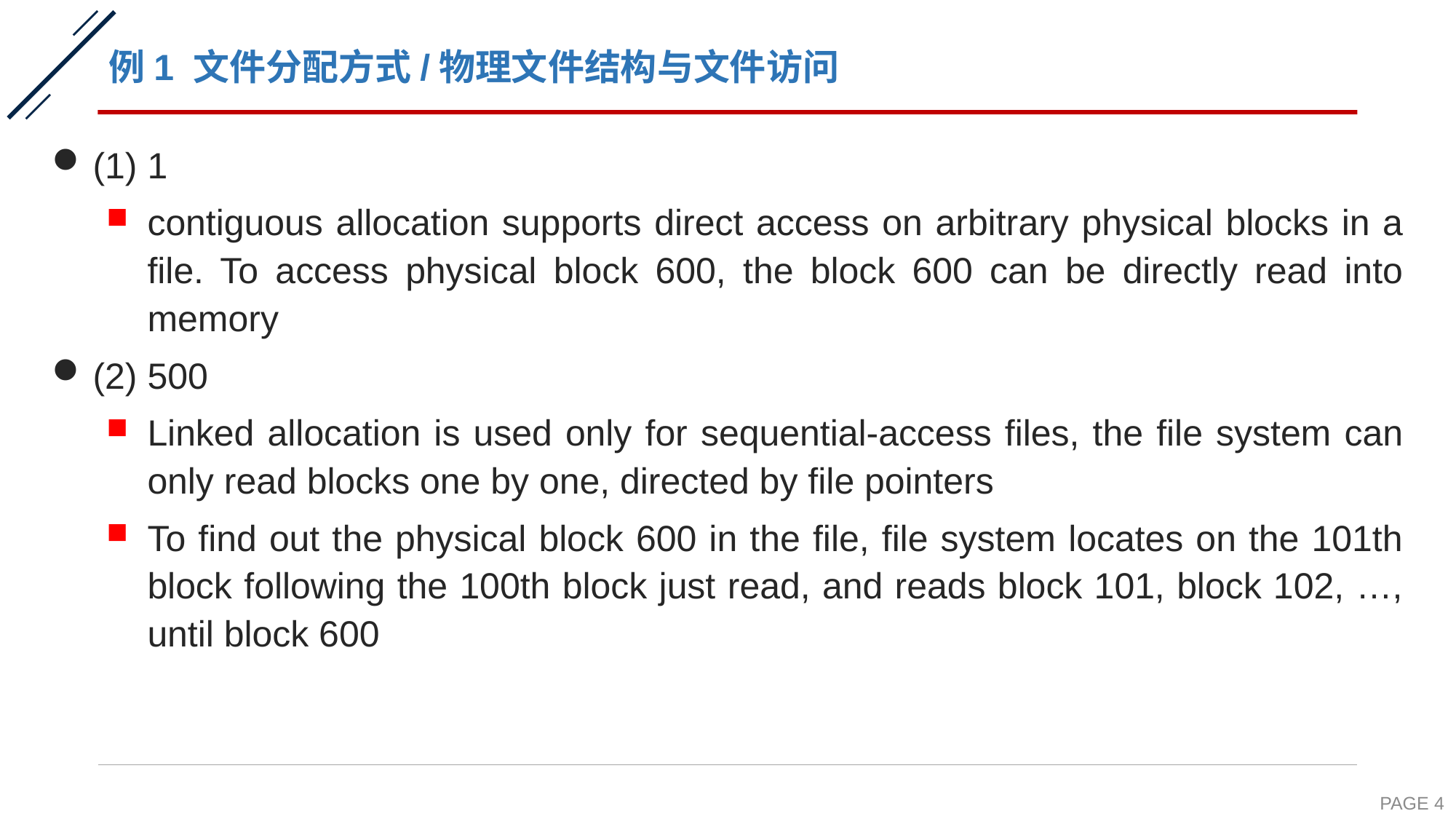

# 例1 文件分配方式/物理文件结构与文件访问

(1) 1
contiguous allocation supports direct access on arbitrary physical blocks in a file. To access physical block 600, the block 600 can be directly read into memory
(2) 500
Linked allocation is used only for sequential-access files, the file system can only read blocks one by one, directed by file pointers
To find out the physical block 600 in the file, file system locates on the 101th block following the 100th block just read, and reads block 101, block 102, …, until block 600

PAGE 4